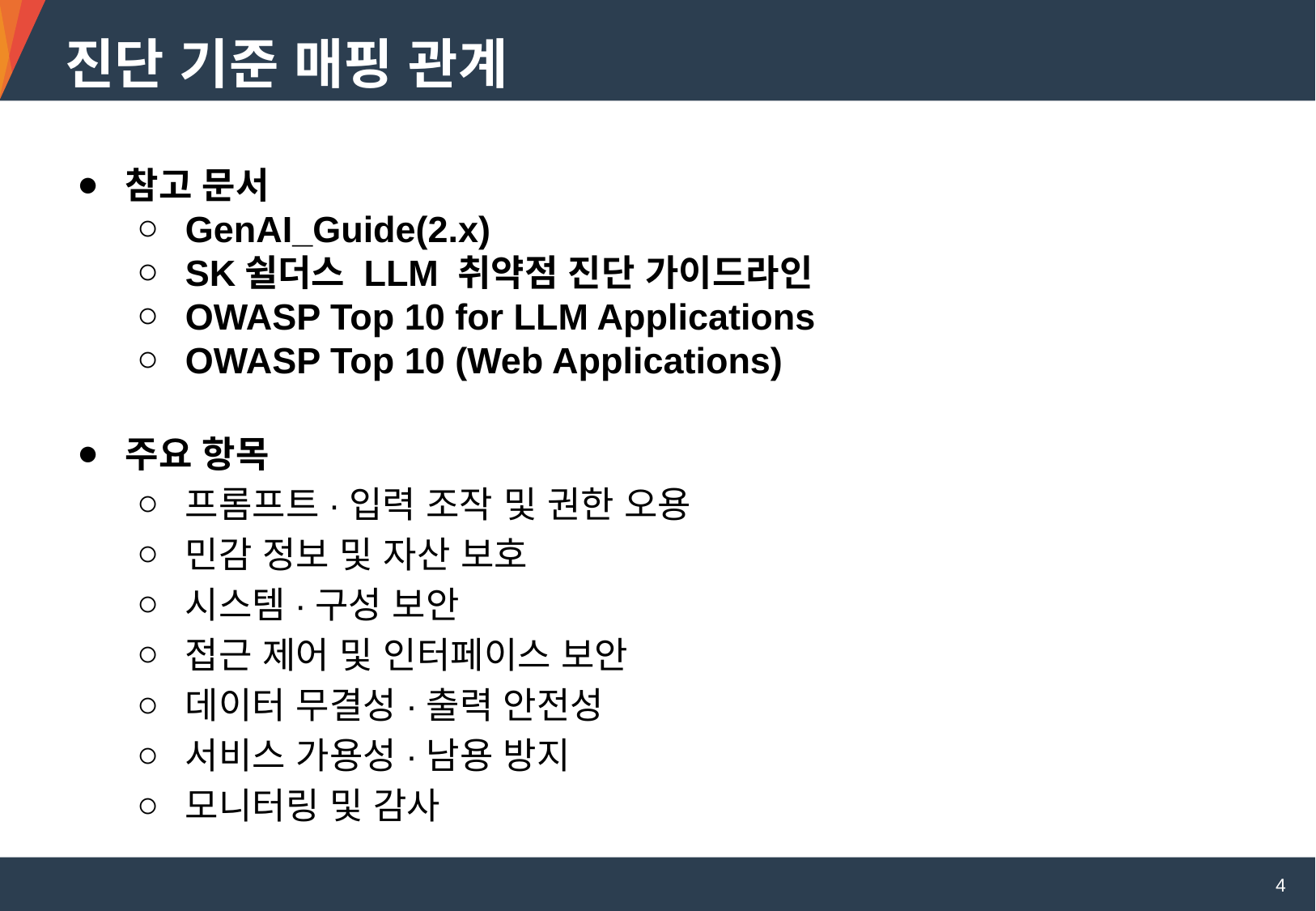

진단 기준 매핑 관계

참고 문서
GenAI_Guide(2.x)
SK쉴더스 LLM 취약점 진단 가이드라인
OWASP Top 10 for LLM Applications
OWASP Top 10 (Web Applications)
주요 항목
프롬프트·입력 조작 및 권한 오용
민감 정보 및 자산 보호
시스템·구성 보안
접근 제어 및 인터페이스 보안
데이터 무결성·출력 안전성
서비스 가용성·남용 방지
모니터링 및 감사
4